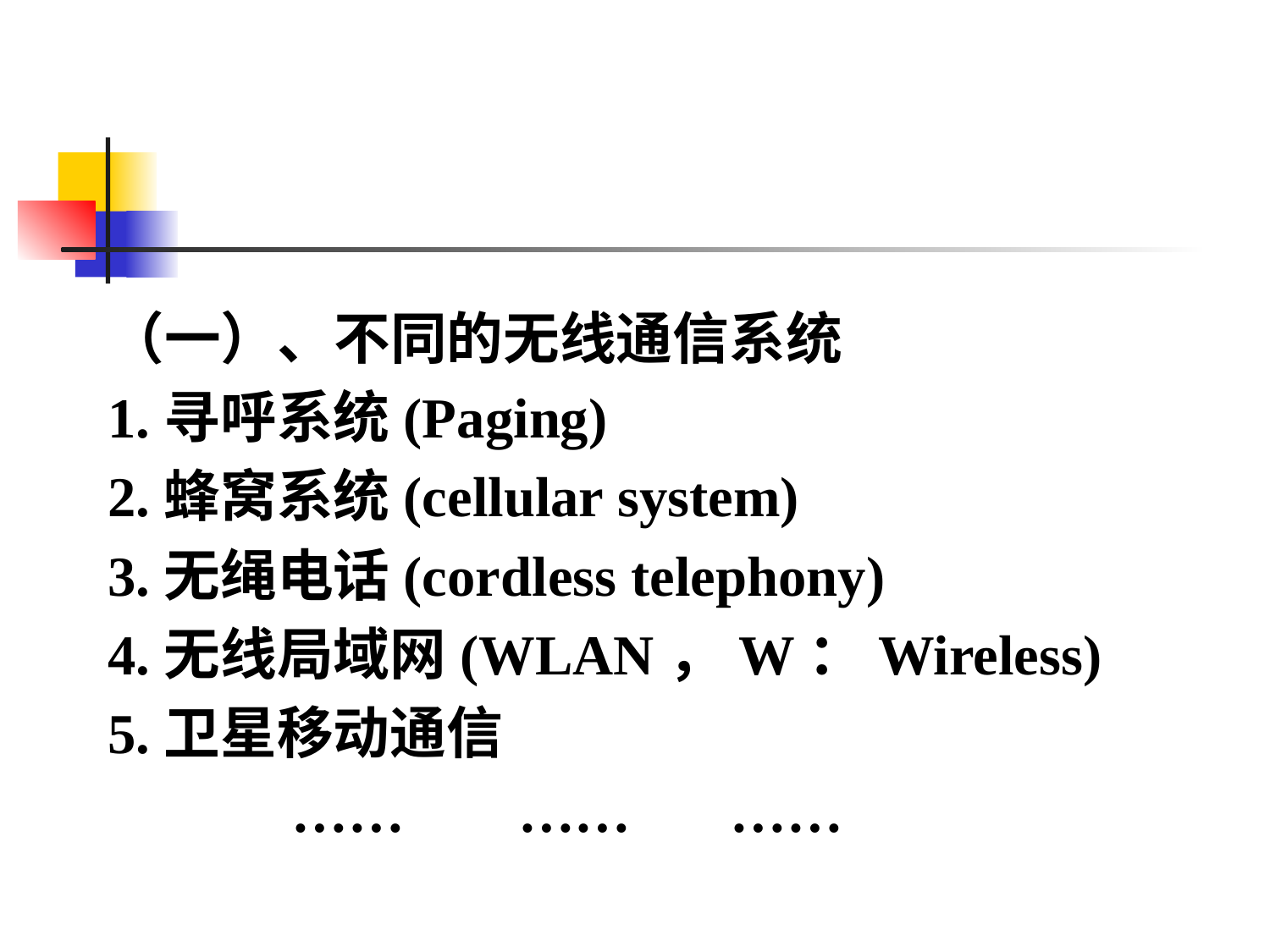

#
（一）、不同的无线通信系统
1.寻呼系统(Paging)
2.蜂窝系统(cellular system)
3.无绳电话(cordless telephony)
4.无线局域网(WLAN，W：Wireless)
5.卫星移动通信
             ……        ……       ……